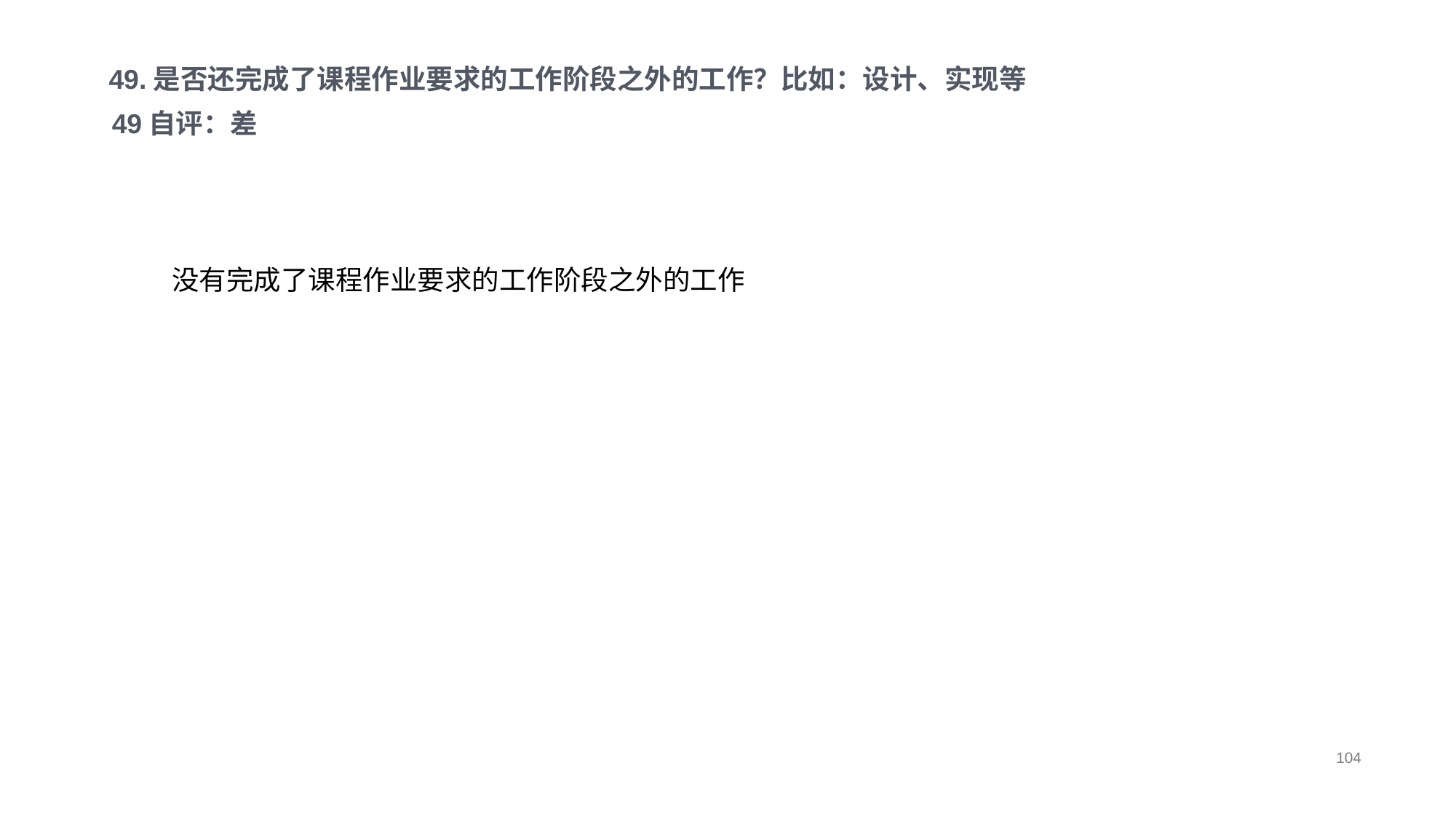

49.是否还完成了课程作业要求的工作阶段之外的工作？比如：设计、实现等
49自评：差
没有完成了课程作业要求的工作阶段之外的工作
104